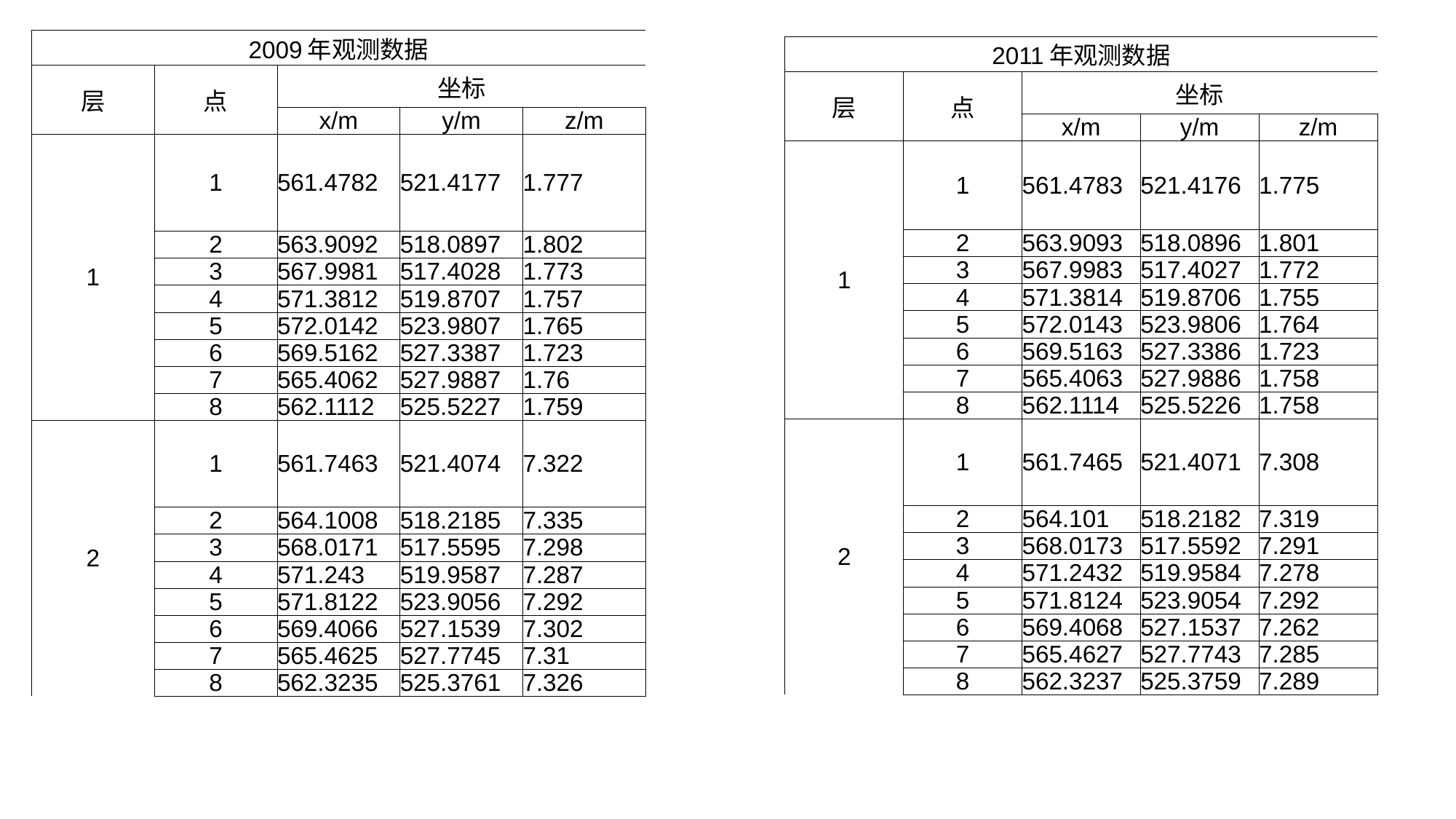

| 2009年观测数据 |  |  |  |  |
| --- | --- | --- | --- | --- |
| 层 | 点 | 坐标 |  |  |
|  |  | x/m | y/m | z/m |
| 1 | 1 | 561.4782 | 521.4177 | 1.777 |
|  | 2 | 563.9092 | 518.0897 | 1.802 |
|  | 3 | 567.9981 | 517.4028 | 1.773 |
|  | 4 | 571.3812 | 519.8707 | 1.757 |
|  | 5 | 572.0142 | 523.9807 | 1.765 |
|  | 6 | 569.5162 | 527.3387 | 1.723 |
|  | 7 | 565.4062 | 527.9887 | 1.76 |
|  | 8 | 562.1112 | 525.5227 | 1.759 |
| 2 | 1 | 561.7463 | 521.4074 | 7.322 |
|  | 2 | 564.1008 | 518.2185 | 7.335 |
|  | 3 | 568.0171 | 517.5595 | 7.298 |
|  | 4 | 571.243 | 519.9587 | 7.287 |
|  | 5 | 571.8122 | 523.9056 | 7.292 |
|  | 6 | 569.4066 | 527.1539 | 7.302 |
|  | 7 | 565.4625 | 527.7745 | 7.31 |
|  | 8 | 562.3235 | 525.3761 | 7.326 |
| 2011年观测数据 |  |  |  |  |
| --- | --- | --- | --- | --- |
| 层 | 点 | 坐标 |  |  |
|  |  | x/m | y/m | z/m |
| 1 | 1 | 561.4783 | 521.4176 | 1.775 |
|  | 2 | 563.9093 | 518.0896 | 1.801 |
|  | 3 | 567.9983 | 517.4027 | 1.772 |
|  | 4 | 571.3814 | 519.8706 | 1.755 |
|  | 5 | 572.0143 | 523.9806 | 1.764 |
|  | 6 | 569.5163 | 527.3386 | 1.723 |
|  | 7 | 565.4063 | 527.9886 | 1.758 |
|  | 8 | 562.1114 | 525.5226 | 1.758 |
| 2 | 1 | 561.7465 | 521.4071 | 7.308 |
|  | 2 | 564.101 | 518.2182 | 7.319 |
|  | 3 | 568.0173 | 517.5592 | 7.291 |
|  | 4 | 571.2432 | 519.9584 | 7.278 |
|  | 5 | 571.8124 | 523.9054 | 7.292 |
|  | 6 | 569.4068 | 527.1537 | 7.262 |
|  | 7 | 565.4627 | 527.7743 | 7.285 |
|  | 8 | 562.3237 | 525.3759 | 7.289 |